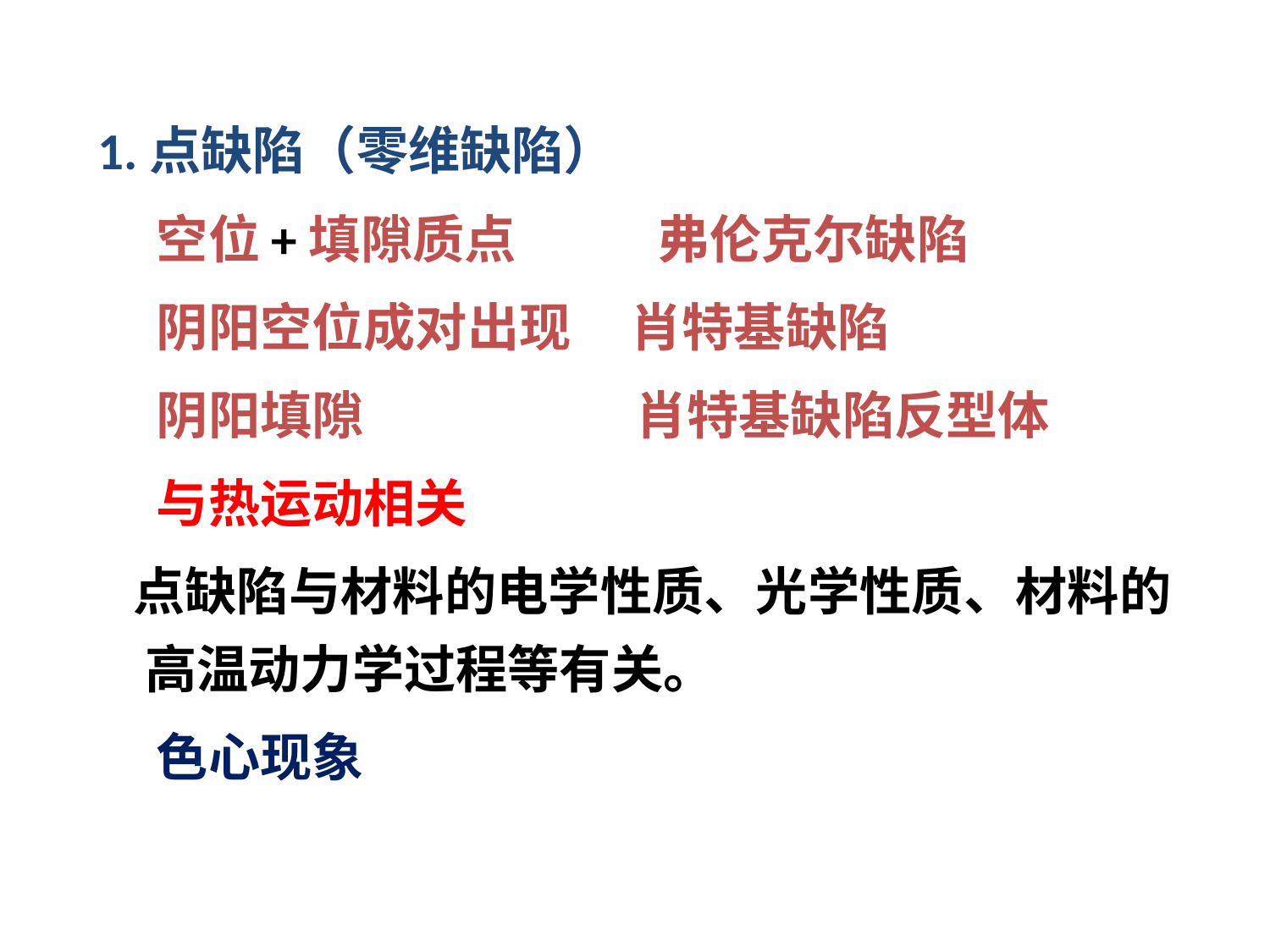

1.点缺陷（零维缺陷）
    空位+填隙质点            弗伦克尔缺陷
    阴阳空位成对出现     肖特基缺陷
    阴阳填隙                       肖特基缺陷反型体
    与热运动相关
  点缺陷与材料的电学性质、光学性质、材料的高温动力学过程等有关。
    色心现象